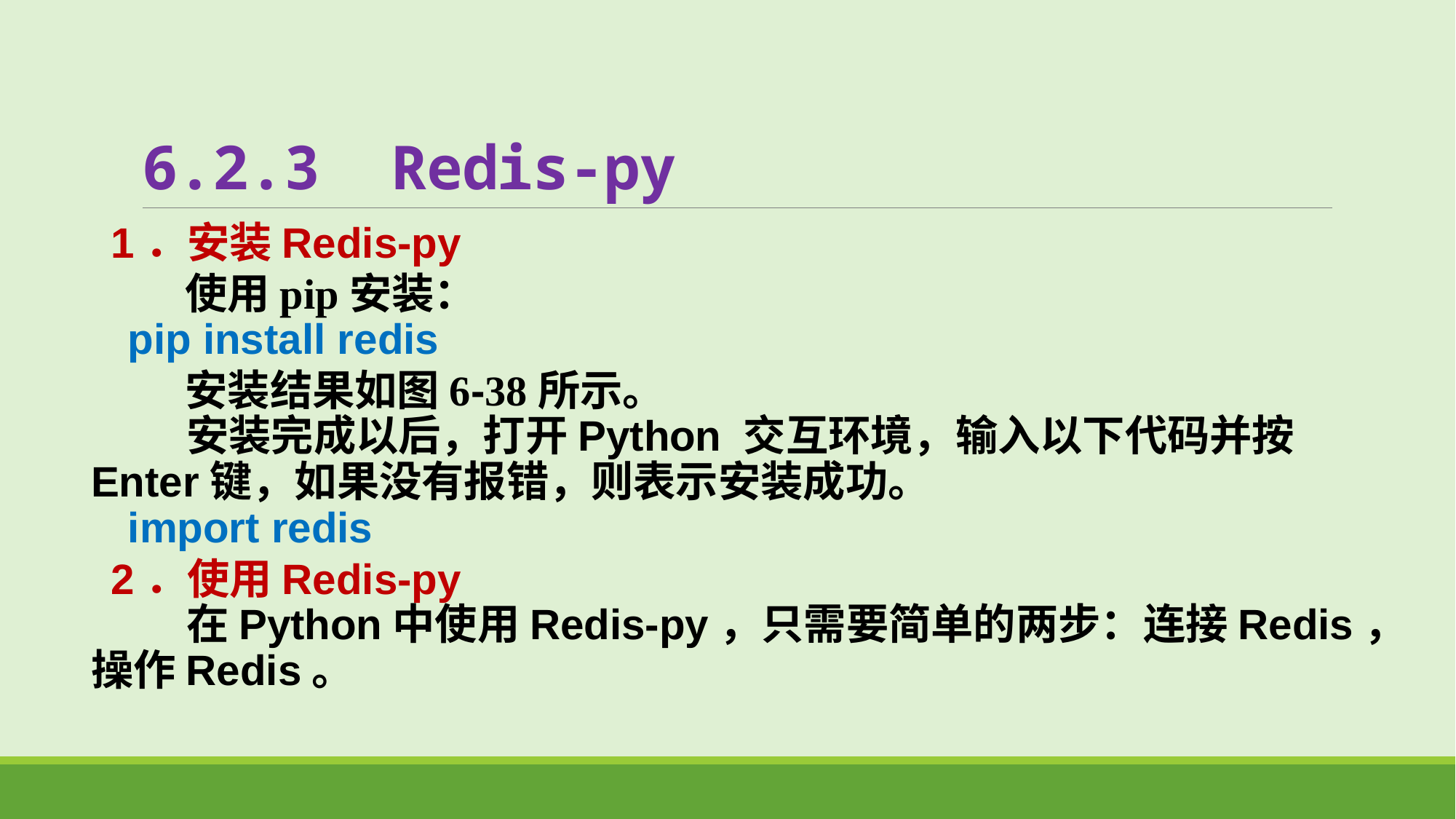

# 6.2.3  Redis-py
1．安装Redis-py
       使用pip安装：
pip install redis
       安装结果如图6-38所示。
     安装完成以后，打开Python 交互环境，输入以下代码并按Enter键，如果没有报错，则表示安装成功。
import redis
2．使用Redis-py
     在Python中使用Redis-py，只需要简单的两步：连接Redis，操作Redis。